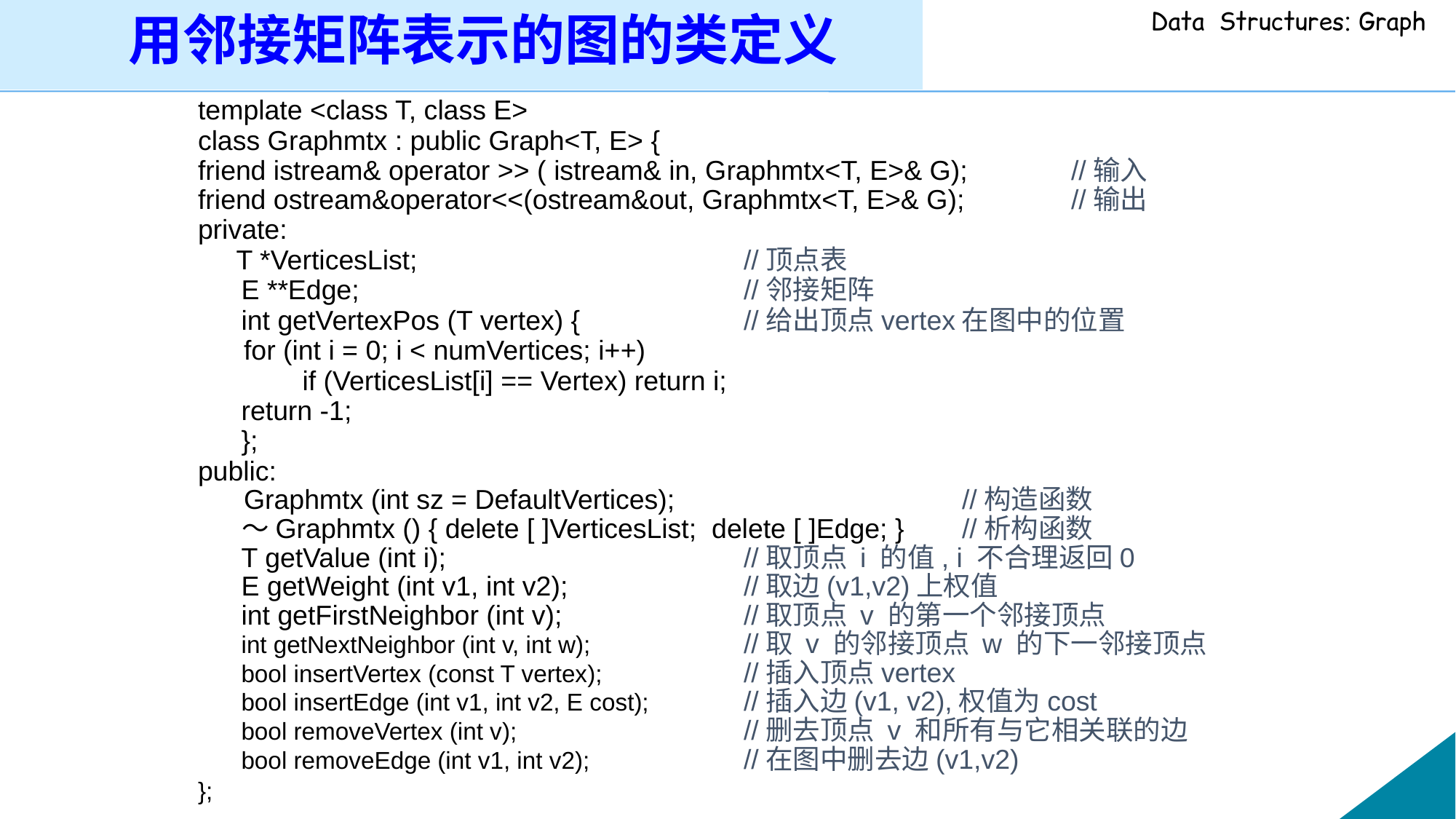

用邻接矩阵表示的图的类定义
template <class T, class E>
class Graphmtx : public Graph<T, E> {
friend istream& operator >> ( istream& in, Graphmtx<T, E>& G);	//输入
friend ostream&operator<<(ostream&out, Graphmtx<T, E>& G); 	//输出
private:
     T *VerticesList; 			//顶点表
   	E **Edge;				//邻接矩阵
	int getVertexPos (T vertex) {	   	//给出顶点vertex在图中的位置
      for (int i = 0; i < numVertices; i++)
	        if (VerticesList[i] == Vertex) return i;
 	return -1;
	};
public:
      Graphmtx (int sz = DefaultVertices);    			//构造函数
      ～Graphmtx () { delete [ ]VerticesList;  delete [ ]Edge; }      	//析构函数
	T getValue (int i);  			//取顶点 i 的值, i 不合理返回0
    	E getWeight (int v1, int v2); 		//取边(v1,v2)上权值
    	int getFirstNeighbor (int v);       		//取顶点 v 的第一个邻接顶点
 	int getNextNeighbor (int v, int w);	     	//取 v 的邻接顶点 w 的下一邻接顶点
   	bool insertVertex (const T vertex);	    	//插入顶点vertex
   	bool insertEdge (int v1, int v2, E cost);       	//插入边(v1, v2),权值为cost
   	bool removeVertex (int v);                          	//删去顶点 v 和所有与它相关联的边
   	bool removeEdge (int v1, int v2);               	//在图中删去边(v1,v2)
};